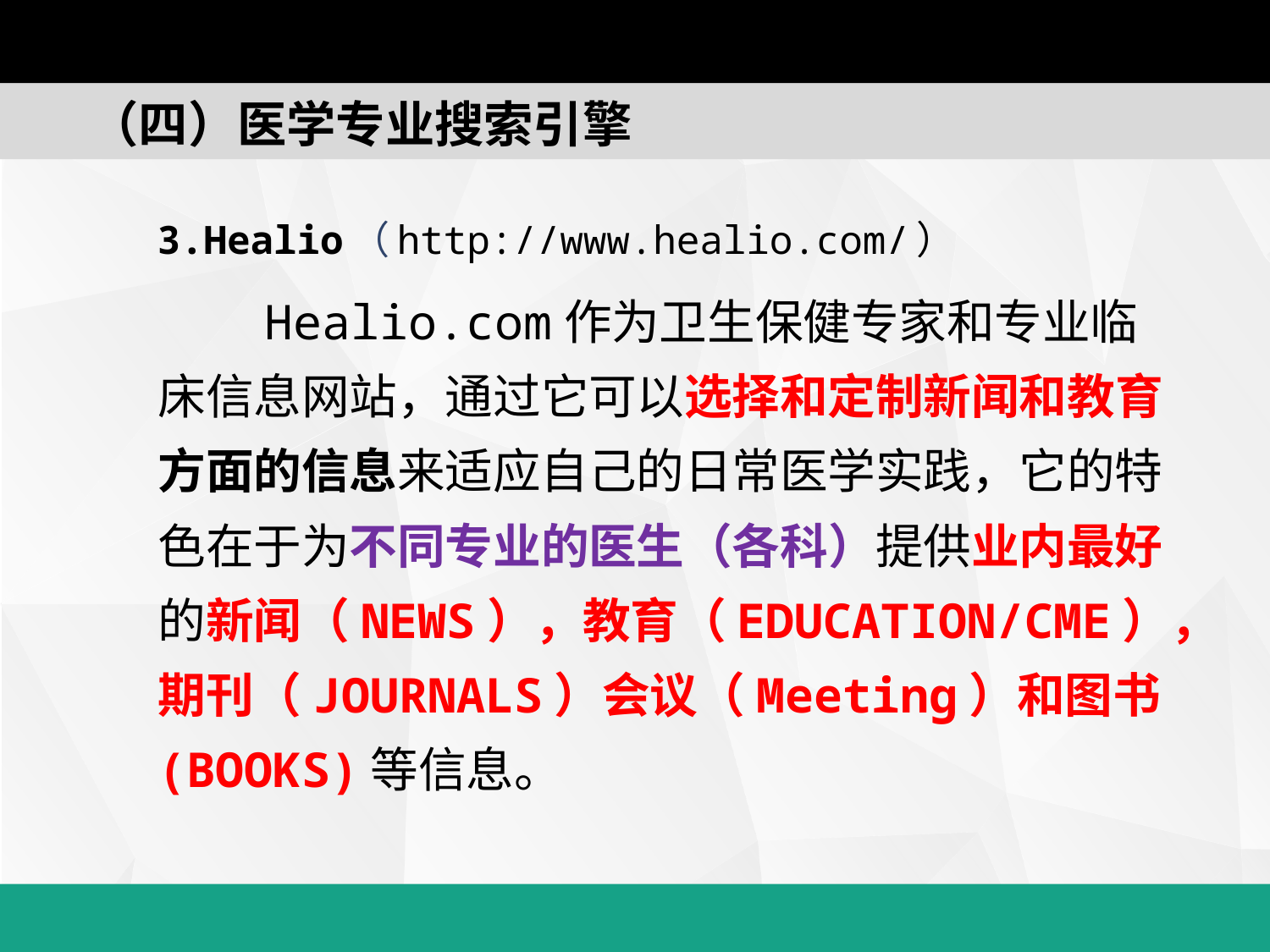

（四）医学专业搜索引擎
3.Healio（http://www.healio.com/）
　　Healio.com作为卫生保健专家和专业临床信息网站，通过它可以选择和定制新闻和教育方面的信息来适应自己的日常医学实践，它的特色在于为不同专业的医生（各科）提供业内最好的新闻（NEWS），教育（EDUCATION/CME），期刊（JOURNALS）会议（Meeting）和图书(BOOKS)等信息。